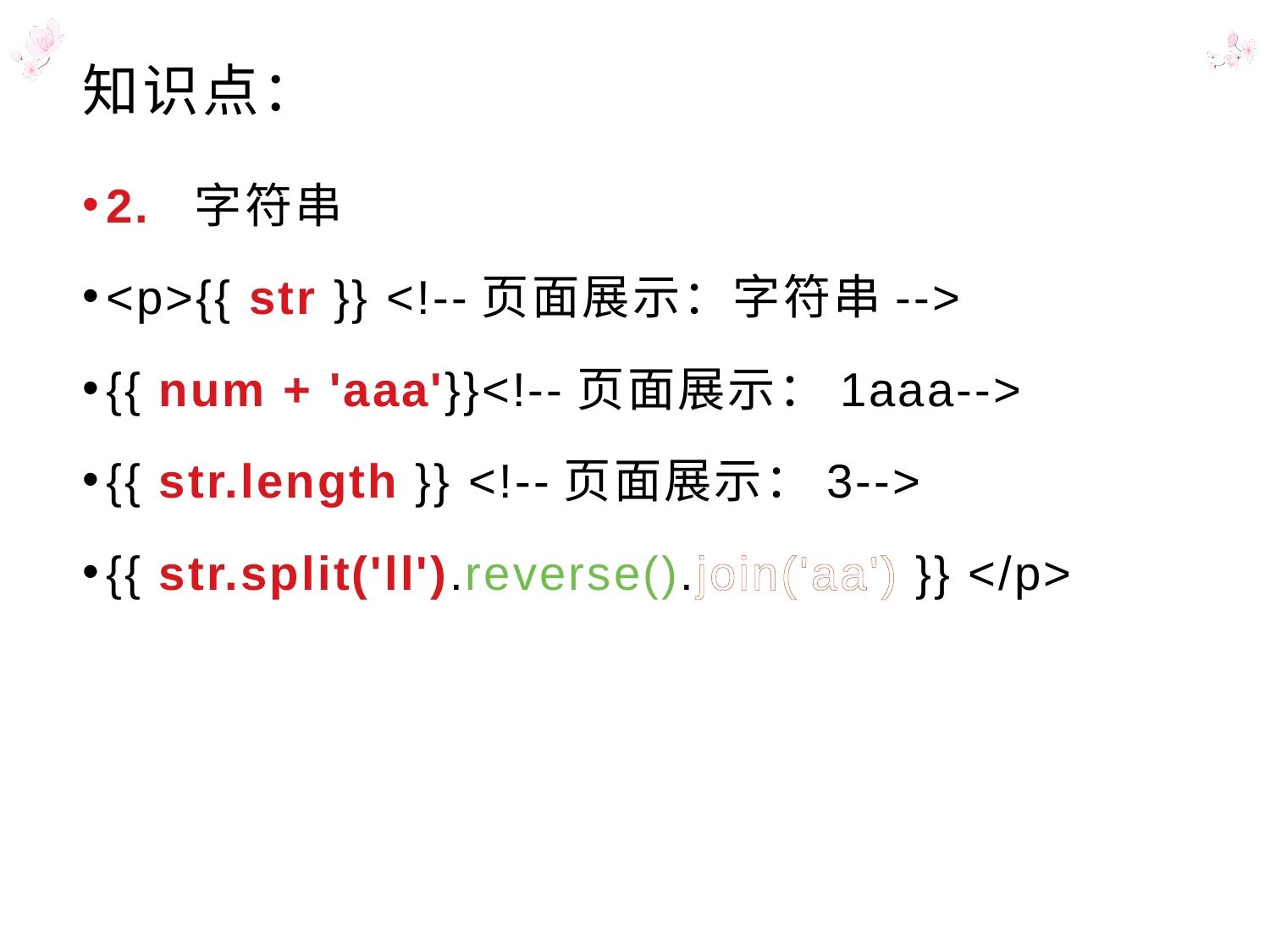

# 知识点：
2.  字符串
<p>{{ str }} <!--页面展示：字符串-->
{{ num + 'aaa'}}<!--页面展示：1aaa-->
{{ str.length }} <!--页面展示：3-->
{{ str.split('ll').reverse().join('aa') }} </p>